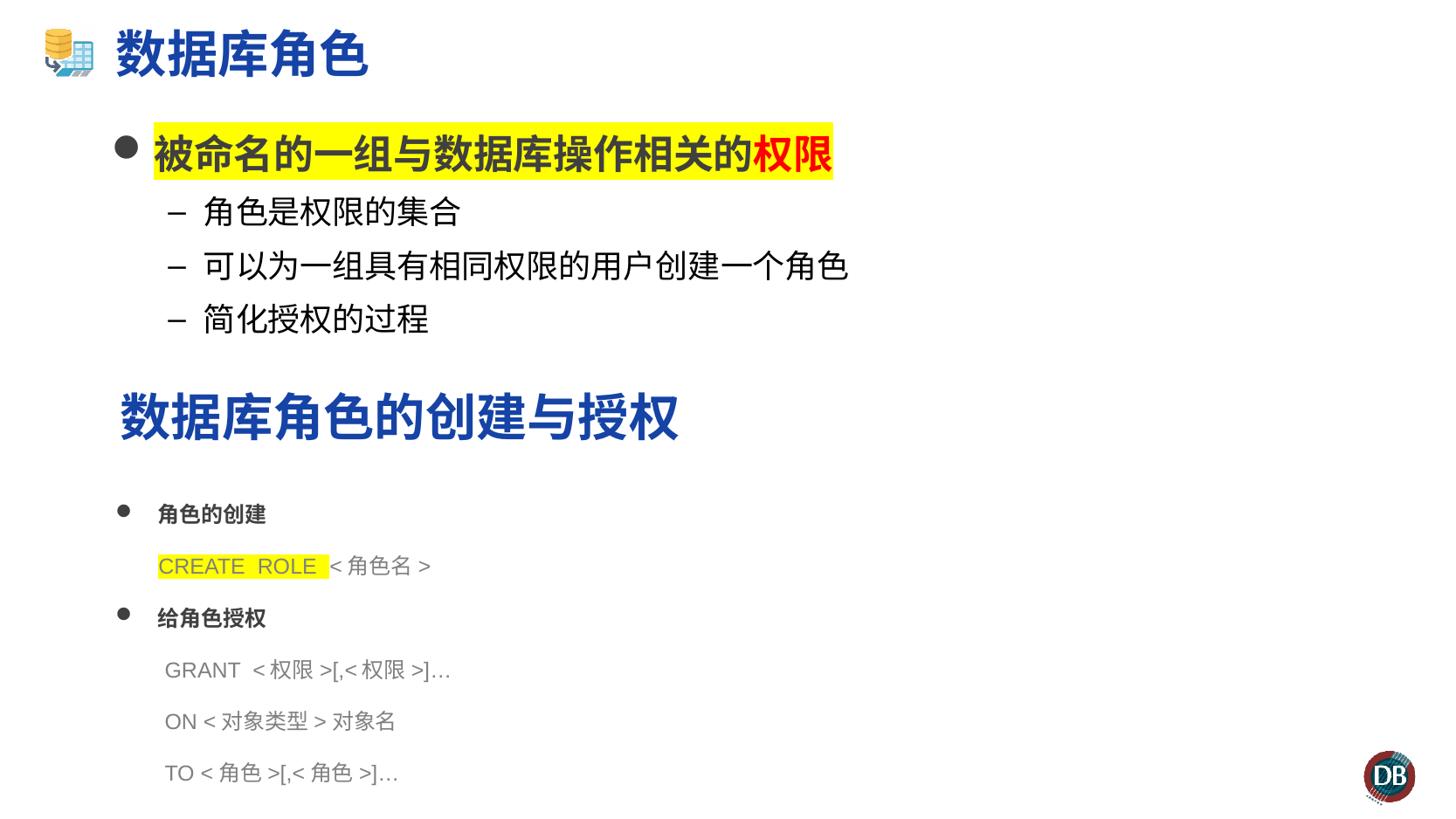

# 数据库角色
被命名的一组与数据库操作相关的权限
角色是权限的集合
可以为一组具有相同权限的用户创建一个角色
简化授权的过程

数据库角色的创建与授权
角色的创建
CREATE  ROLE  <角色名>
给角色授权
 GRANT  <权限>[,<权限>]…
 ON <对象类型>对象名
 TO <角色>[,<角色>]…